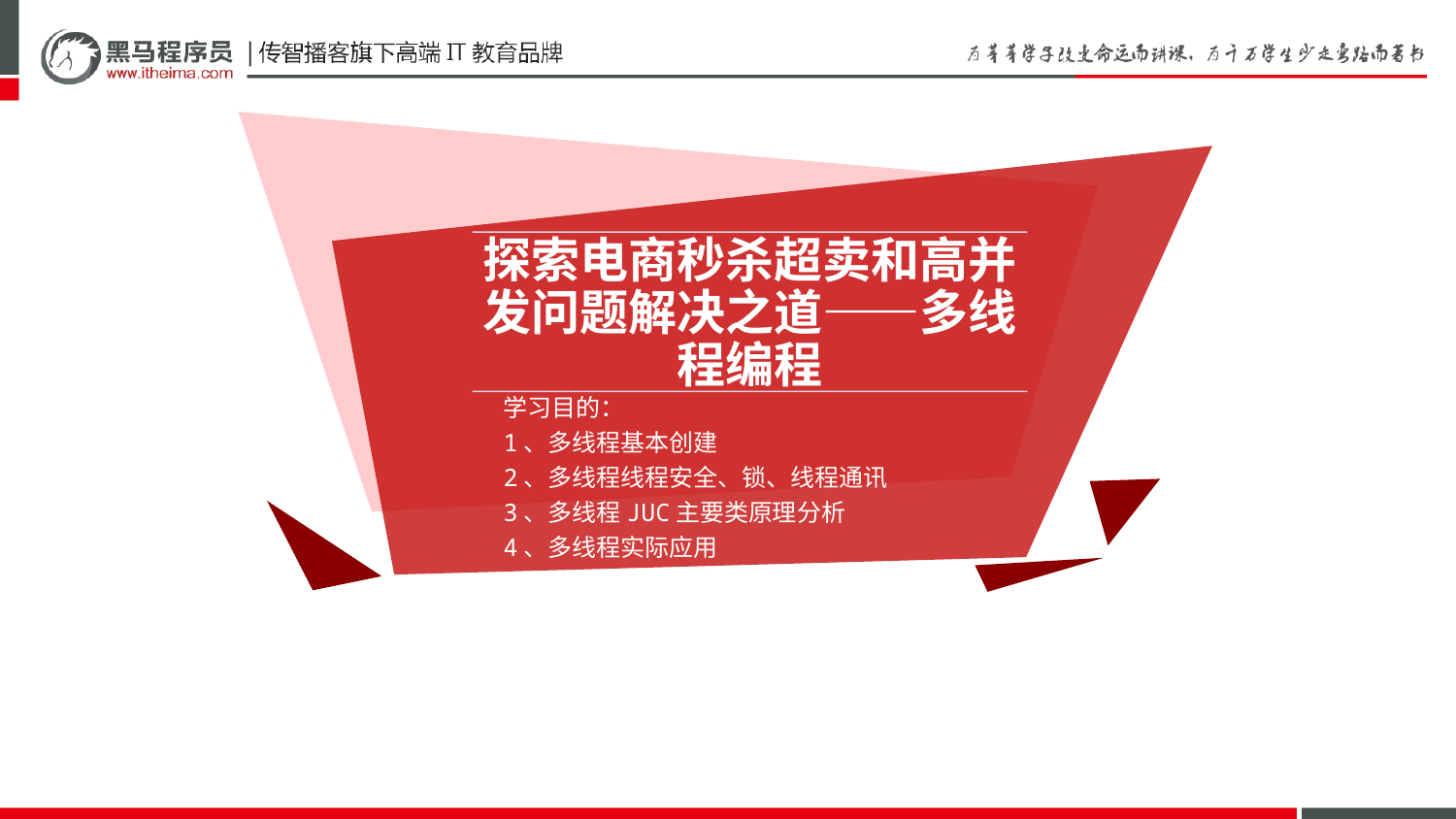

探索电商秒杀超卖和高并发问题解决之道——多线程编程
学习目的：
1、多线程基本创建
2、多线程线程安全、锁、线程通讯
3、多线程JUC主要类原理分析
4、多线程实际应用